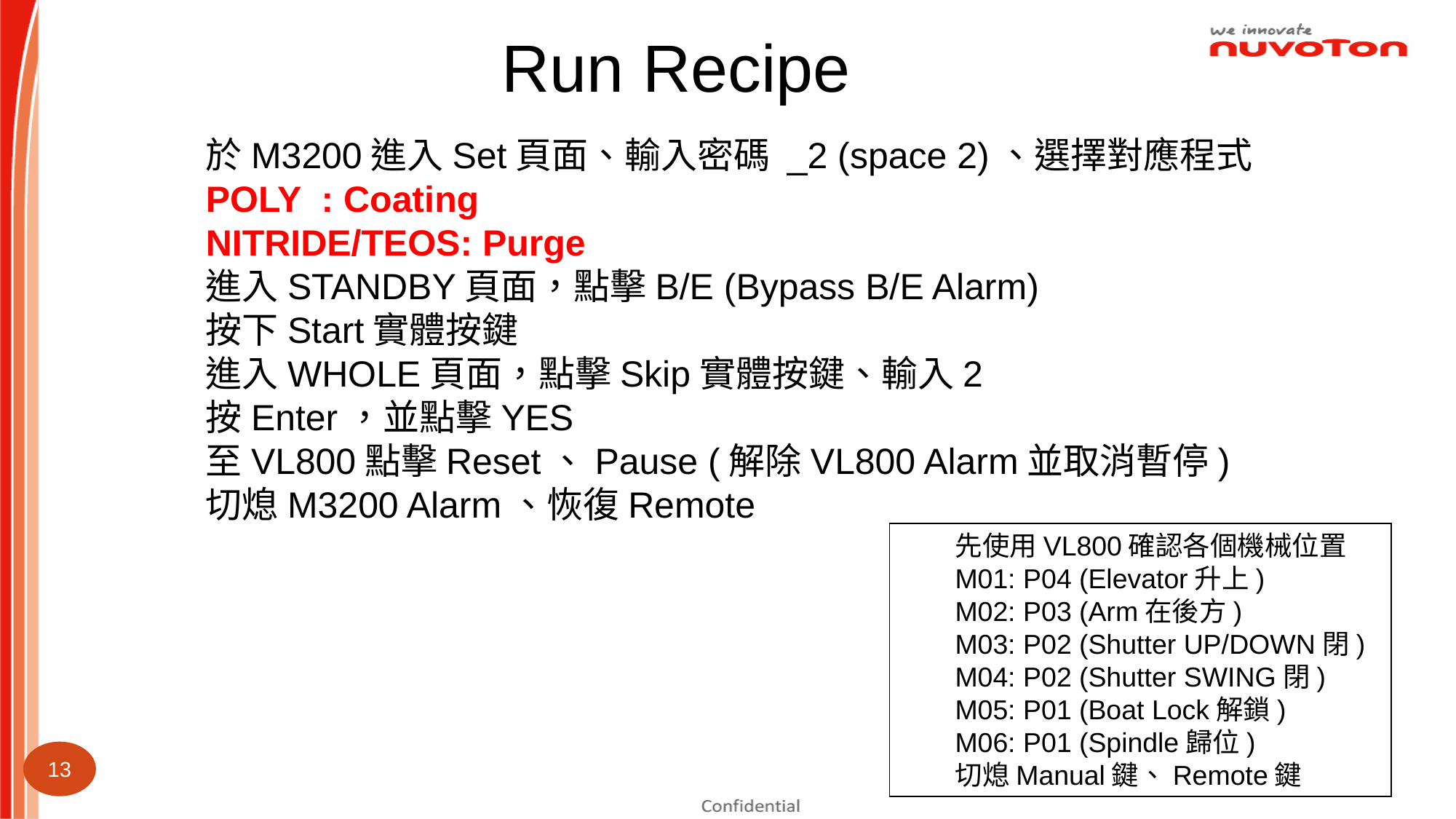

Run Recipe
於M3200進入Set頁面、輸入密碼 _2 (space 2)、選擇對應程式
POLY  : Coating
NITRIDE/TEOS: Purge
進入STANDBY頁面，點擊B/E (Bypass B/E Alarm)
按下Start實體按鍵
進入WHOLE頁面，點擊Skip實體按鍵、輸入2
按Enter，並點擊YES
至VL800點擊Reset、Pause (解除VL800 Alarm並取消暫停)
切熄M3200 Alarm、恢復Remote
先使用VL800確認各個機械位置
M01: P04 (Elevator升上)
M02: P03 (Arm在後方)
M03: P02 (Shutter UP/DOWN閉)
M04: P02 (Shutter SWING閉)
M05: P01 (Boat Lock解鎖)
M06: P01 (Spindle歸位)
切熄Manual鍵、Remote鍵
13